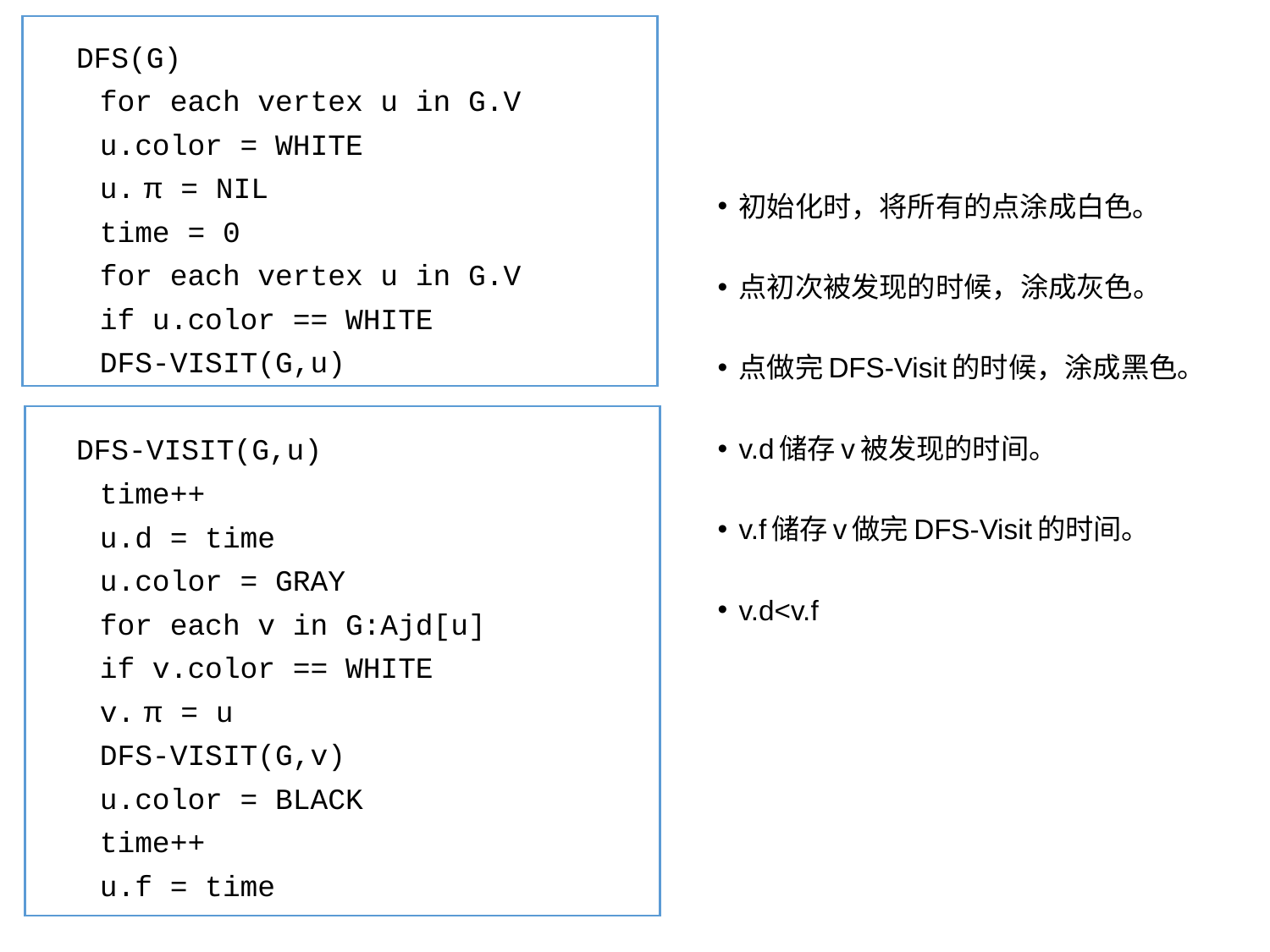

DFS(G)
	for each vertex u in G.V
		u.color = WHITE
		u. π = NIL
	time = 0
	for each vertex u in G.V
		if u.color == WHITE
			DFS-VISIT(G,u)

DFS-VISIT(G,u)
	time++
	u.d = time
	u.color = GRAY
	for each v in G:Ajd[u]
		if v.color == WHITE
			v. π = u
			DFS-VISIT(G,v)
	u.color = BLACK
	time++
	u.f = time
初始化时，将所有的点涂成白色。

点初次被发现的时候，涂成灰色。

点做完DFS-Visit的时候，涂成黑色。

v.d储存v被发现的时间。

v.f储存v做完DFS-Visit的时间。

v.d<v.f